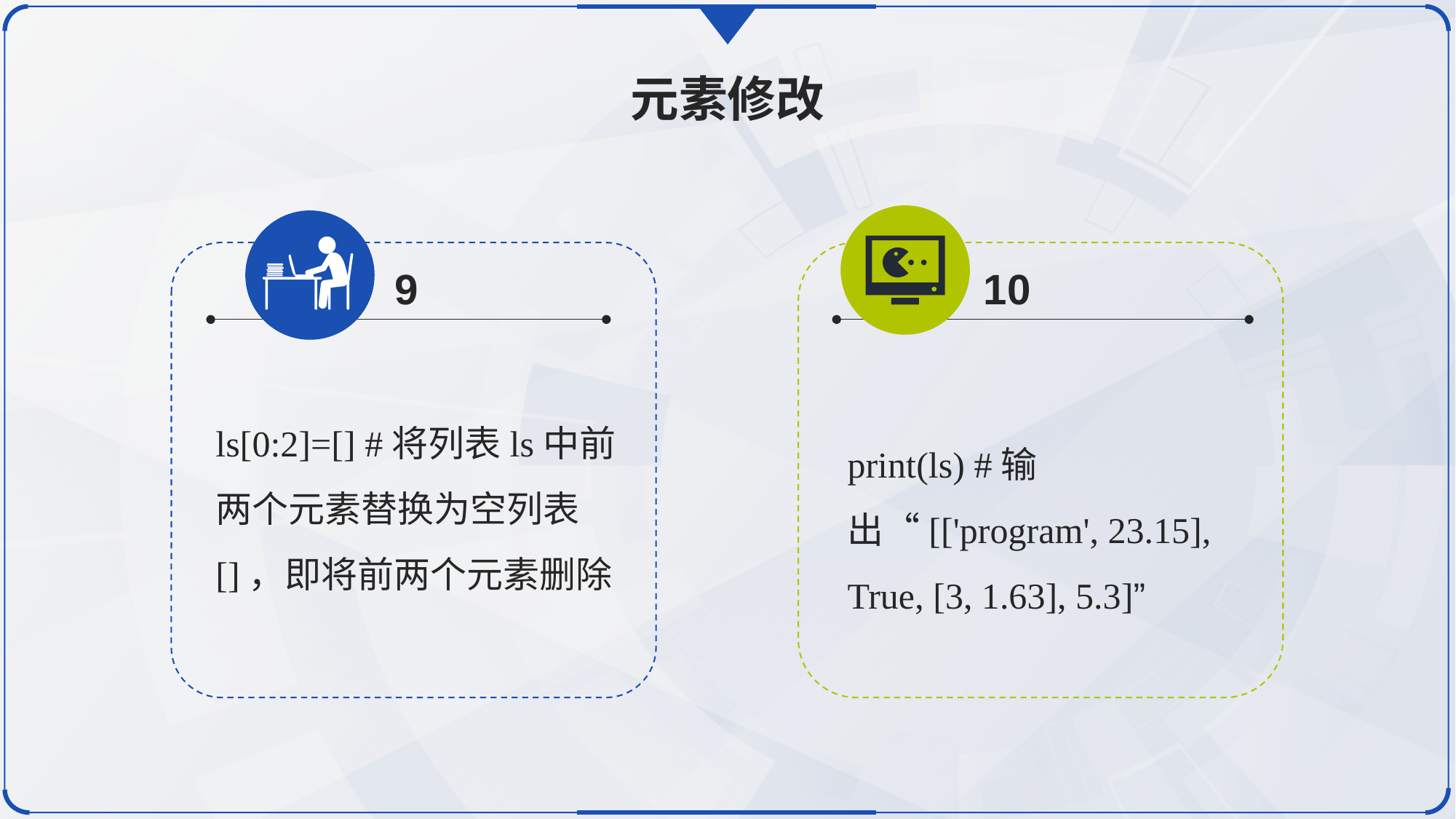

元素修改

9
10
ls[0:2]=[] #将列表ls中前两个元素替换为空列表[]，即将前两个元素删除
print(ls) #输出“[['program', 23.15], True, [3, 1.63], 5.3]”